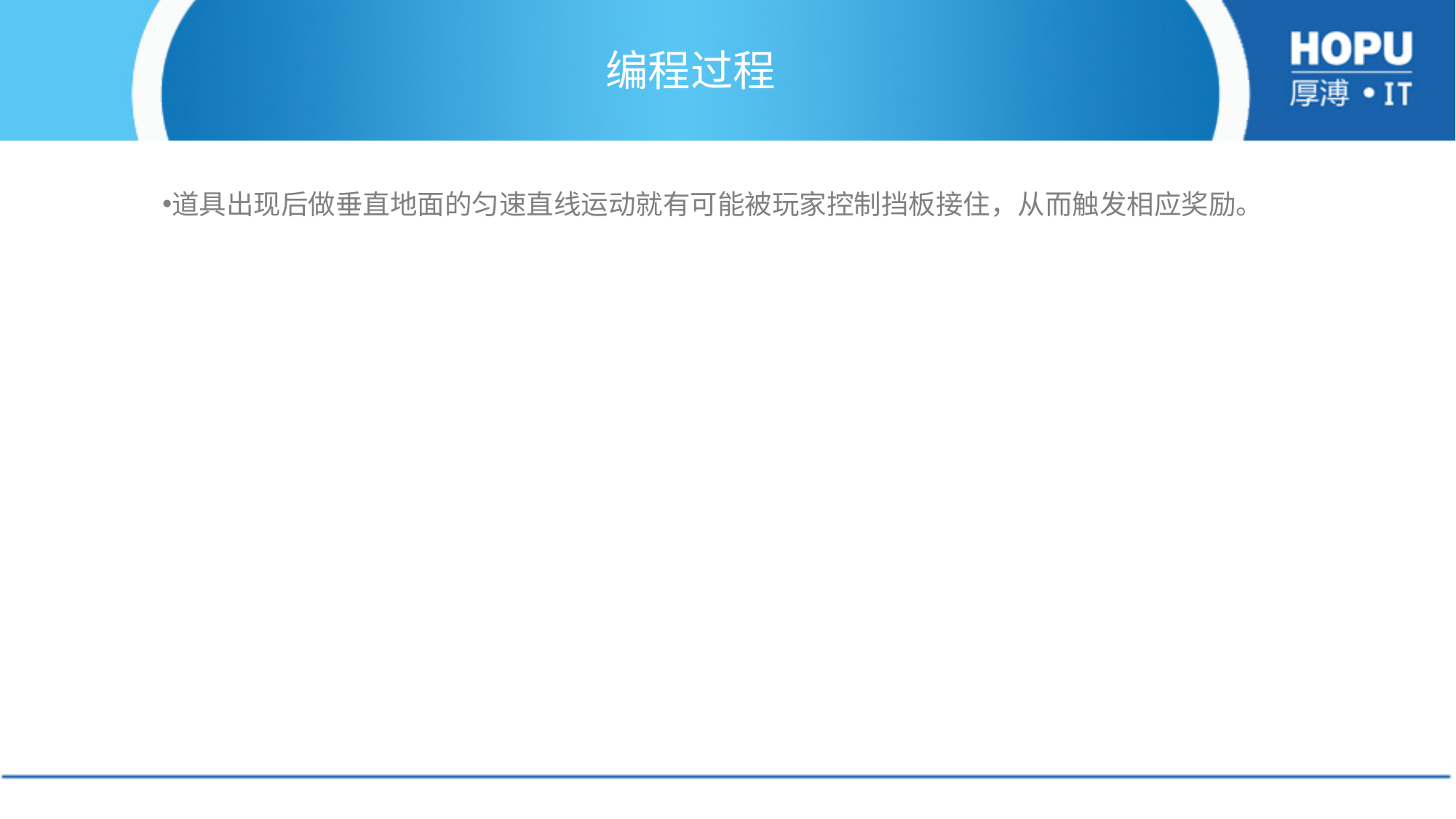

# 编程过程
道具出现后做垂直地面的匀速直线运动就有可能被玩家控制挡板接住，从而触发相应奖励。